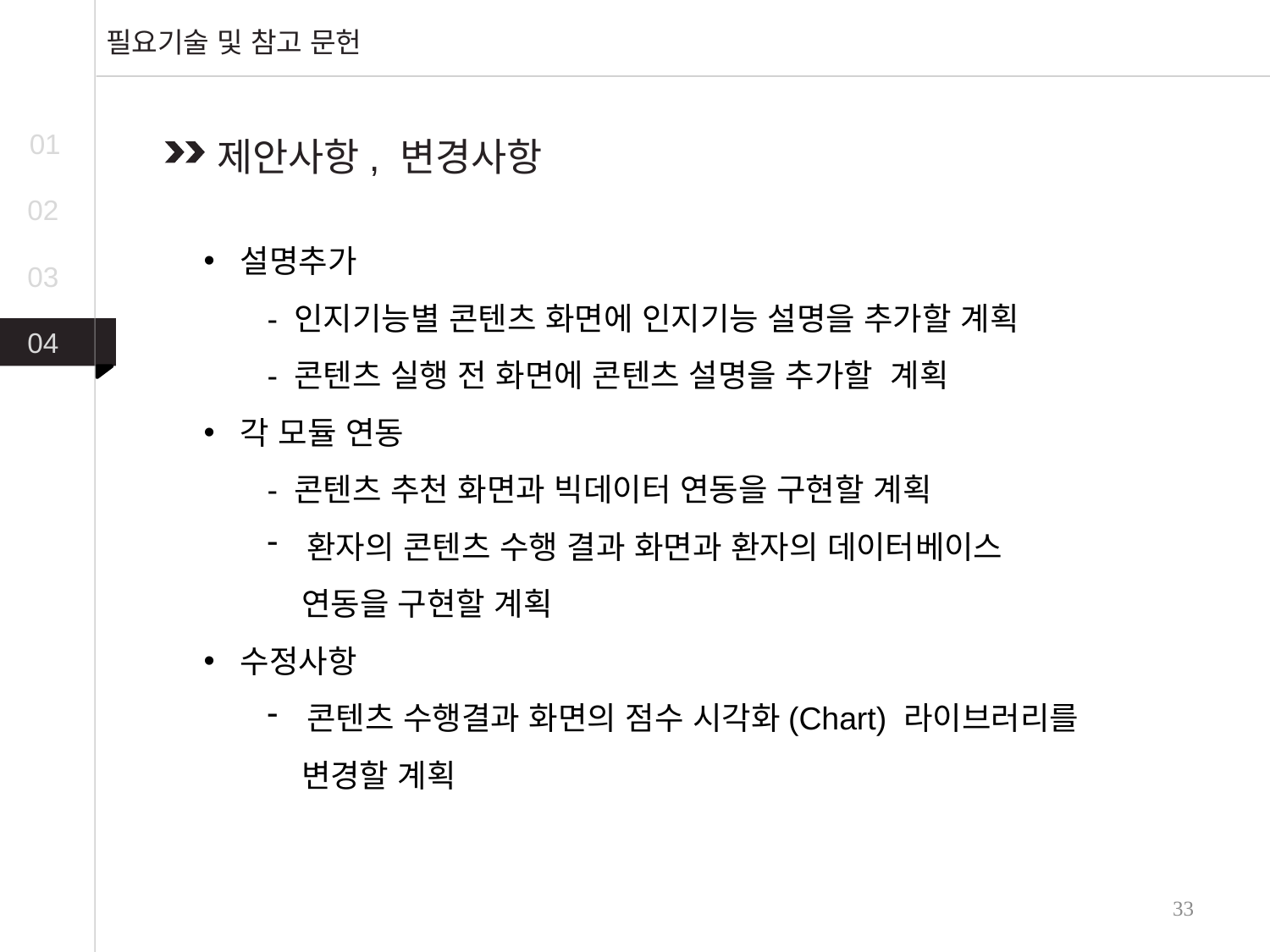

필요기술 및 참고 문헌
01
제안사항, 변경사항

02
설명추가
- 인지기능별 콘텐츠 화면에 인지기능 설명을 추가할 계획
- 콘텐츠 실행 전 화면에 콘텐츠 설명을 추가할  계획
각 모듈 연동
- 콘텐츠 추천 화면과 빅데이터 연동을 구현할 계획
환자의 콘텐츠 수행 결과 화면과 환자의 데이터베이스
   연동을 구현할 계획
수정사항
콘텐츠 수행결과 화면의 점수 시각화(Chart) 라이브러리를
   변경할 계획
03

04

33